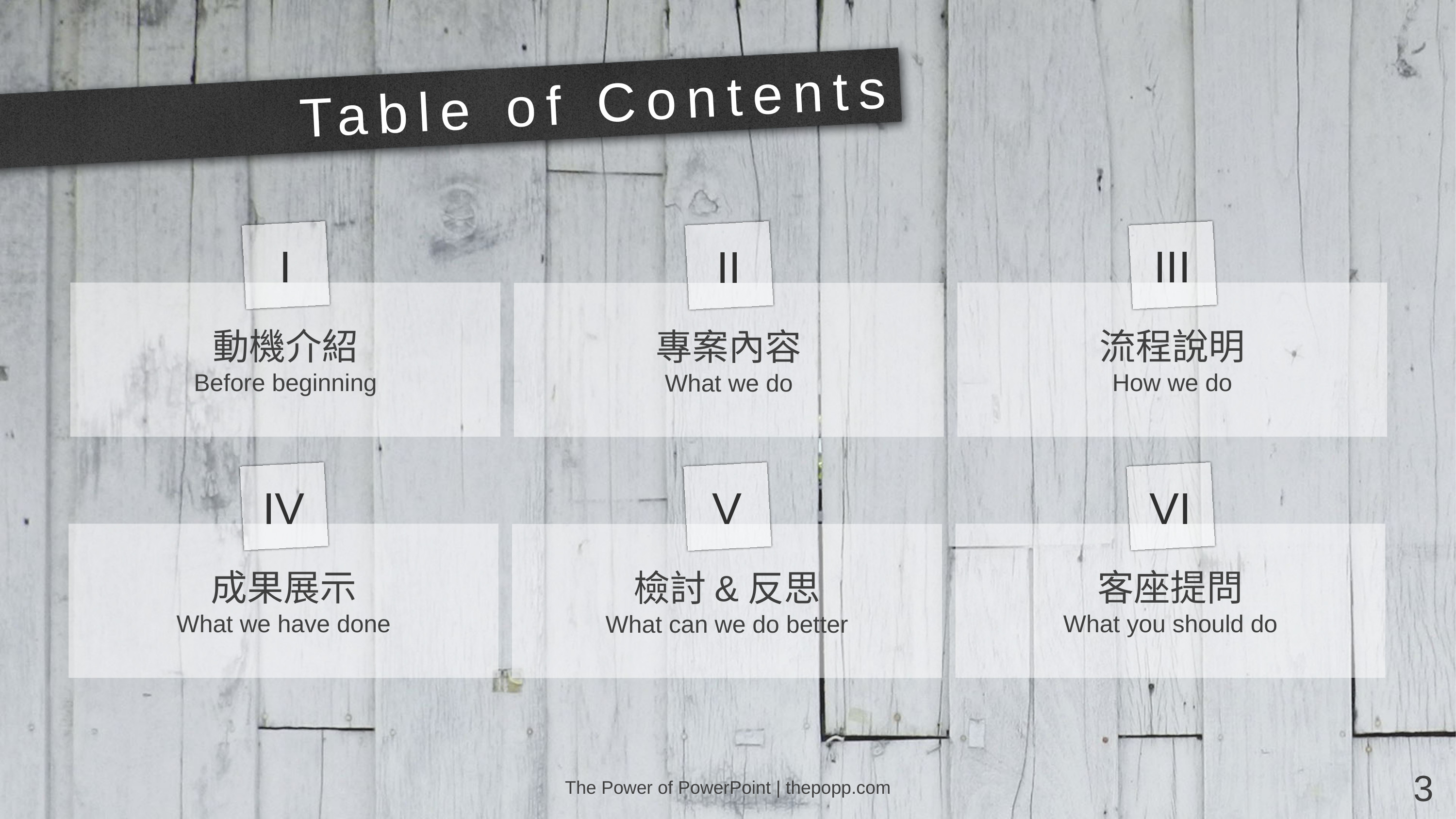

# Table of Contents
流程說明
動機介紹
專案內容
How we do
Before beginning
What we do
客座提問
成果展示
檢討&反思
What you should do
What we have done
What can we do better
The Power of PowerPoint | thepopp.com
3